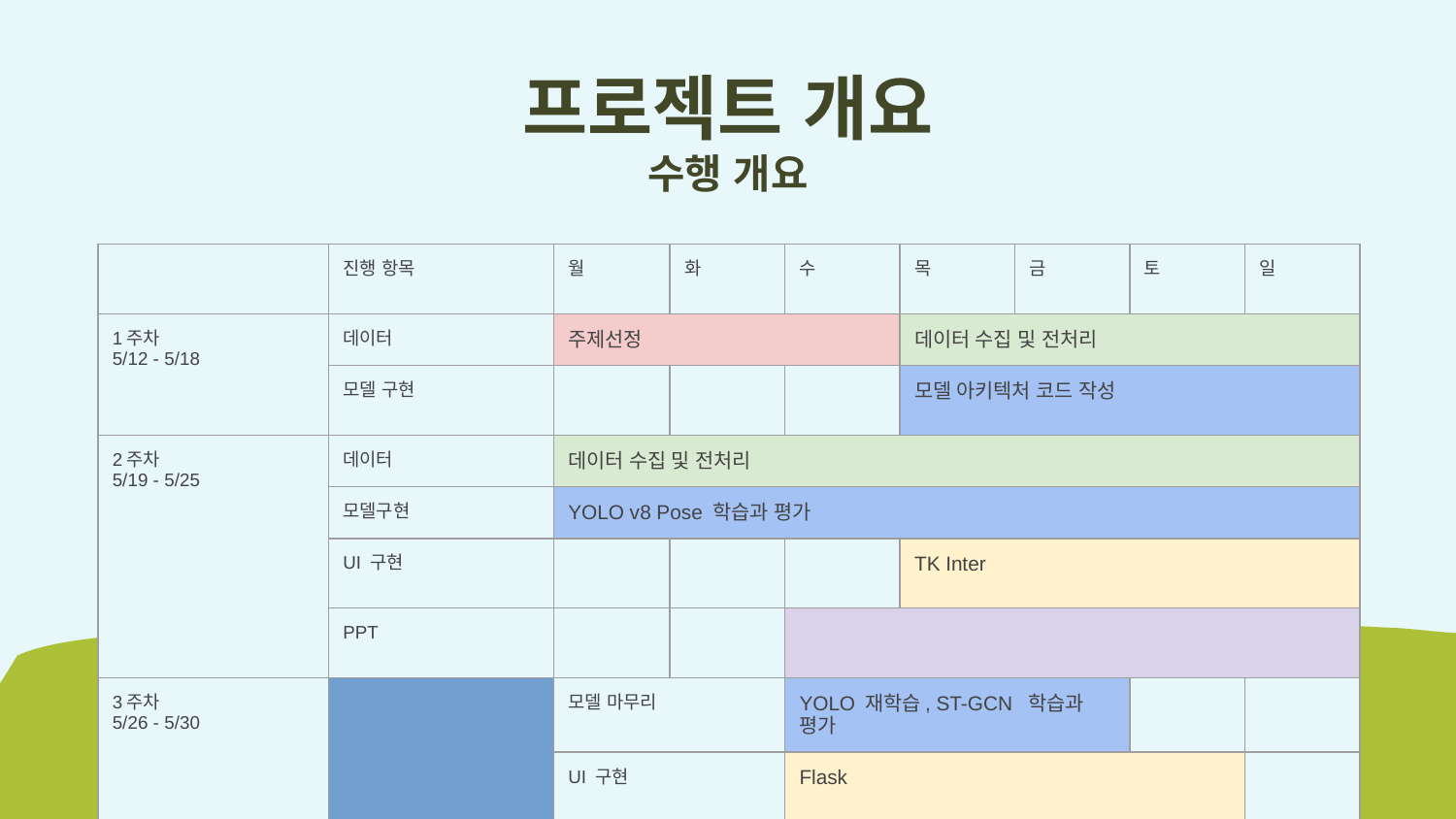

# 프로젝트 개요
수행 개요
|  |  |  | 진행 항목 |  | 월 | 화 | 수 | 목 | 금 | 토 | 일 |
| --- | --- | --- | --- | --- | --- | --- | --- | --- | --- | --- | --- |
| 1주차 5/12 - 5/18 |  |  | 데이터 |  | 주제선정 |  |  | 데이터 수집 및 전처리 |  |  |  |
|  |  |  | 모델 구현 |  |  |  |  | 모델 아키텍처 코드 작성 |  |  |  |
| 2주차 5/19 - 5/25 |  |  | 데이터 |  | 데이터 수집 및 전처리 |  |  |  |  |  |  |
|  |  |  | 모델구현 |  | YOLO v8 Pose 학습과 평가 |  |  |  |  |  |  |
|  |  |  | UI 구현 |  |  |  |  | TK Inter |  |  |  |
|  |  |  | PPT |  |  |  |  |  |  |  |  |
| 3주차 5/26 - 5/30 |  |  | 모델 마무리 |  | YOLO 재학습, ST-GCN 학습과 평가 |  |  |  |  |  |  |
|  |  |  | UI 구현 |  | Flask |  |  |  |  |  |  |
|  |  |  | PPT 및 대본 |  |  |  |  |  |  |  |  |